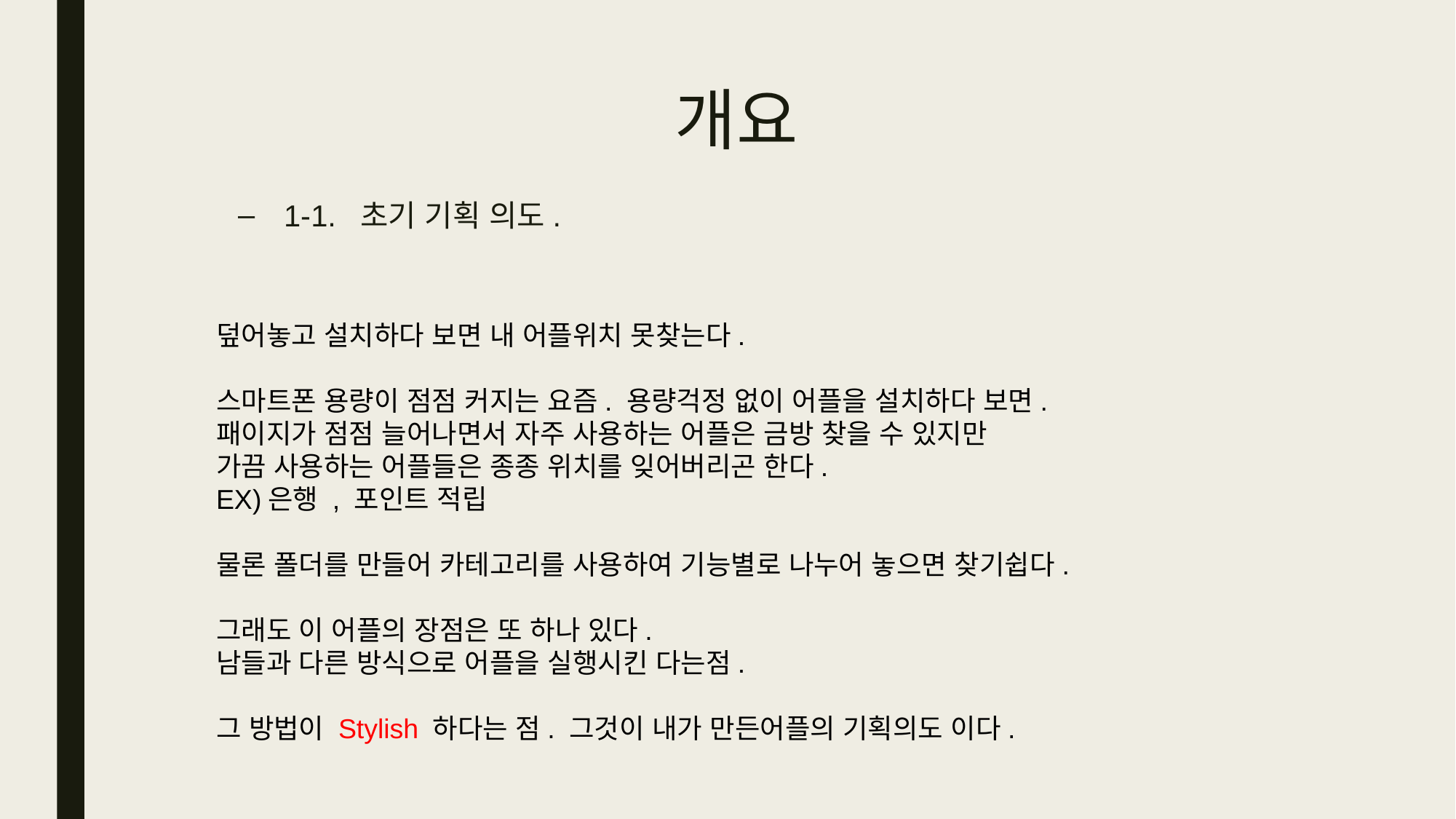

# 개요
1-1.  초기 기획 의도.

덮어놓고 설치하다 보면 내 어플위치 못찾는다.

스마트폰 용량이 점점 커지는 요즘. 용량걱정 없이 어플을 설치하다 보면.
패이지가 점점 늘어나면서 자주 사용하는 어플은 금방 찾을 수 있지만
가끔 사용하는 어플들은 종종 위치를 잊어버리곤 한다.
EX)은행 , 포인트 적립

물론 폴더를 만들어 카테고리를 사용하여 기능별로 나누어 놓으면 찾기쉽다.

그래도 이 어플의 장점은 또 하나 있다.
남들과 다른 방식으로 어플을 실행시킨 다는점.

그 방법이 Stylish 하다는 점. 그것이 내가 만든어플의 기획의도 이다.